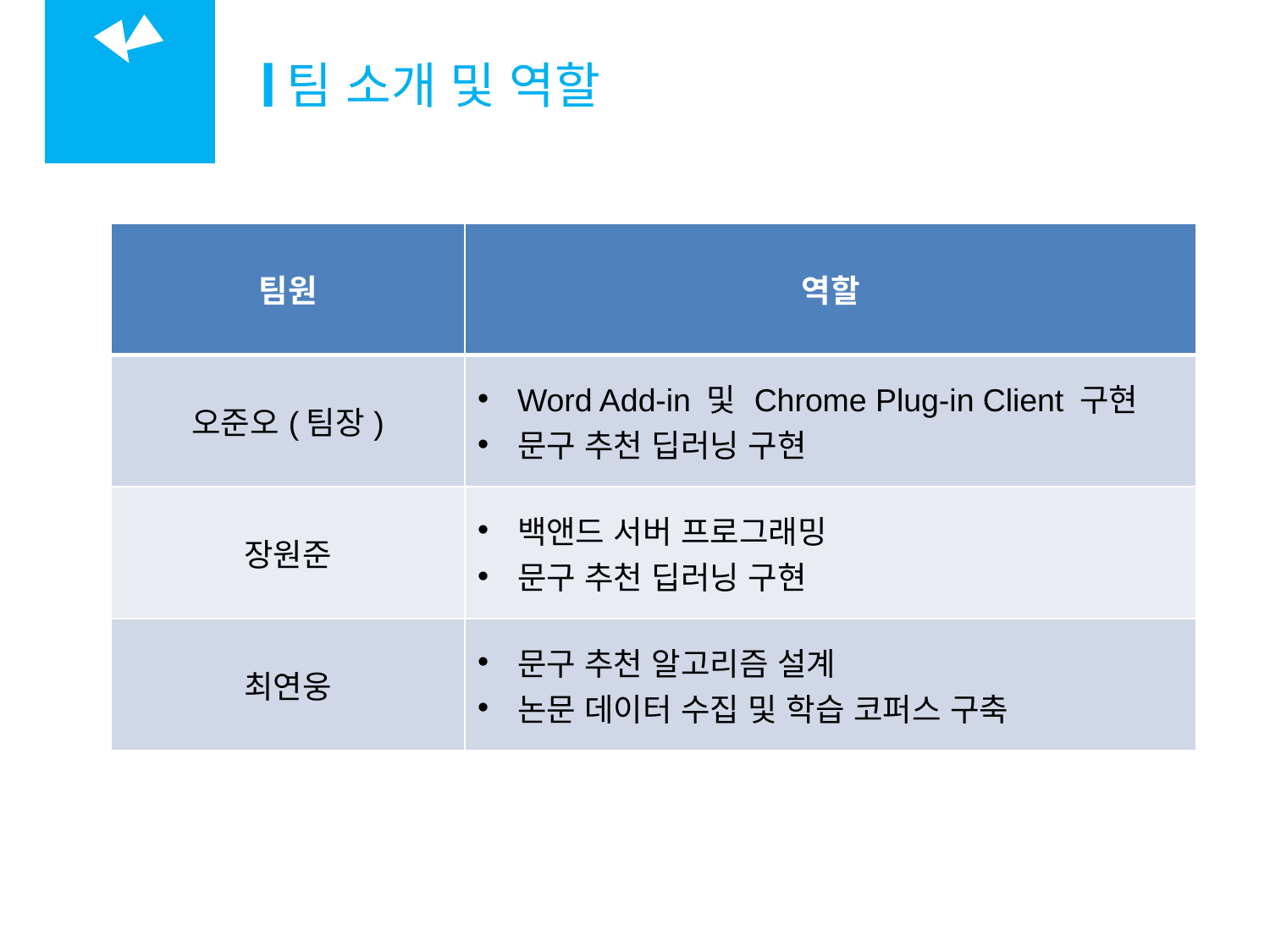

팀 소개 및 역할

01
소개
| 팀원 | 역할 |
| --- | --- |
| 오준오(팀장) | Word Add-in 및 Chrome Plug-in Client 구현 문구 추천 딥러닝 구현 |
| 장원준 | 백앤드 서버 프로그래밍 문구 추천 딥러닝 구현 |
| 최연웅 | 문구 추천 알고리즘 설계 논문 데이터 수집 및 학습 코퍼스 구축 |